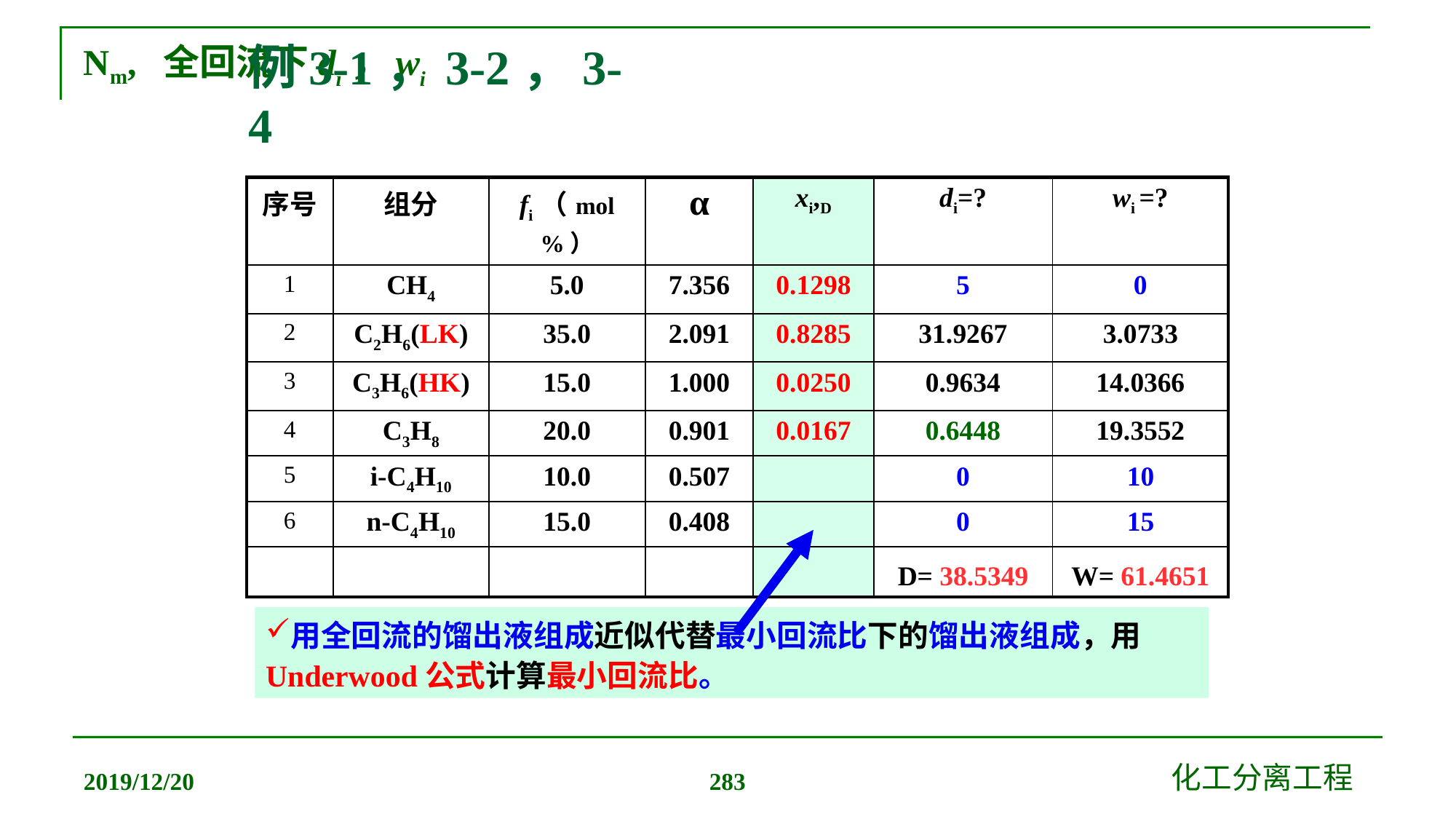

例3-1，3-2，3-4
# Nm,  全回流下di，wi
| 序号 | 组分 | fi （mol %） | α | xi,D | di=? | wi =? |
| --- | --- | --- | --- | --- | --- | --- |
| 1 | CH4 | 5.0 | 7.356 | 0.1298 | 5 | 0 |
| 2 | C2H6(LK) | 35.0 | 2.091 | 0.8285 | 31.9267 | 3.0733 |
| 3 | C3H6(HK) | 15.0 | 1.000 | 0.0250 | 0.9634 | 14.0366 |
| 4 | C3H8 | 20.0 | 0.901 | 0.0167 | 0.6448 | 19.3552 |
| 5 | i-C4H10 | 10.0 | 0.507 |  | 0 | 10 |
| 6 | n-C4H10 | 15.0 | 0.408 |  | 0 | 15 |
|  |  |  |  |  | D= 38.5349 | W= 61.4651 |

用全回流的馏出液组成近似代替最小回流比下的馏出液组成，用 Underwood公式计算最小回流比。

2019/12/20
化工分离工程
283